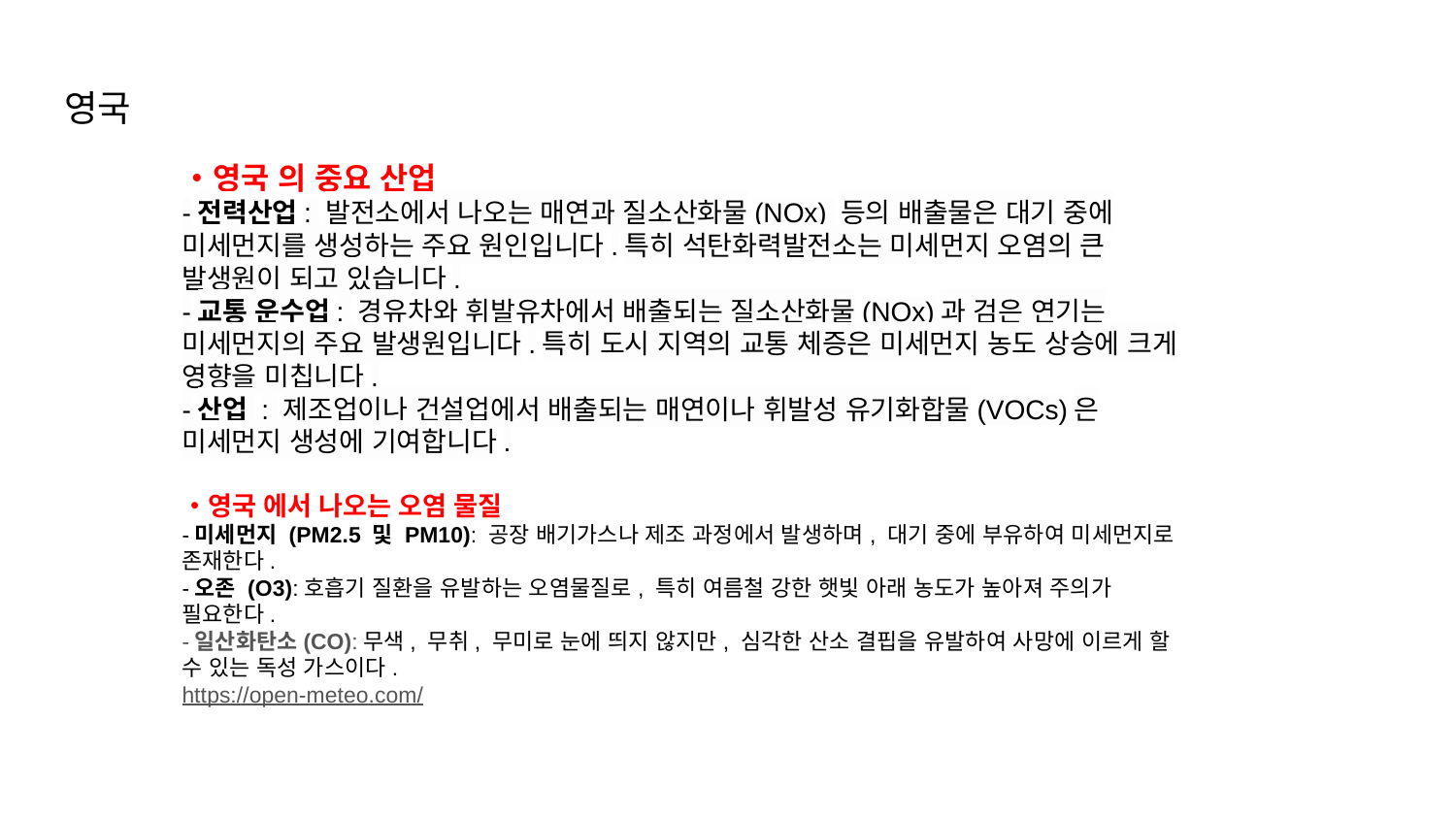

# 영국
・영국 의 중요 산업
-전력산업: 발전소에서 나오는 매연과 질소산화물(NOx) 등의 배출물은 대기 중에 미세먼지를 생성하는 주요 원인입니다.특히 석탄화력발전소는 미세먼지 오염의 큰 발생원이 되고 있습니다.
-교통 운수업: 경유차와 휘발유차에서 배출되는 질소산화물(NOx)과 검은 연기는 미세먼지의 주요 발생원입니다.특히 도시 지역의 교통 체증은 미세먼지 농도 상승에 크게 영향을 미칩니다.
-산업 : 제조업이나 건설업에서 배출되는 매연이나 휘발성 유기화합물(VOCs)은 미세먼지 생성에 기여합니다.

・영국 에서 나오는 오염 물질
-미세먼지 (PM2.5 및 PM10): 공장 배기가스나 제조 과정에서 발생하며, 대기 중에 부유하여 미세먼지로 존재한다.
-오존 (O3):호흡기 질환을 유발하는 오염물질로, 특히 여름철 강한 햇빛 아래 농도가 높아져 주의가 필요한다.
-일산화탄소(CO):무색, 무취, 무미로 눈에 띄지 않지만, 심각한 산소 결핍을 유발하여 사망에 이르게 할 수 있는 독성 가스이다.
https://open-meteo.com/